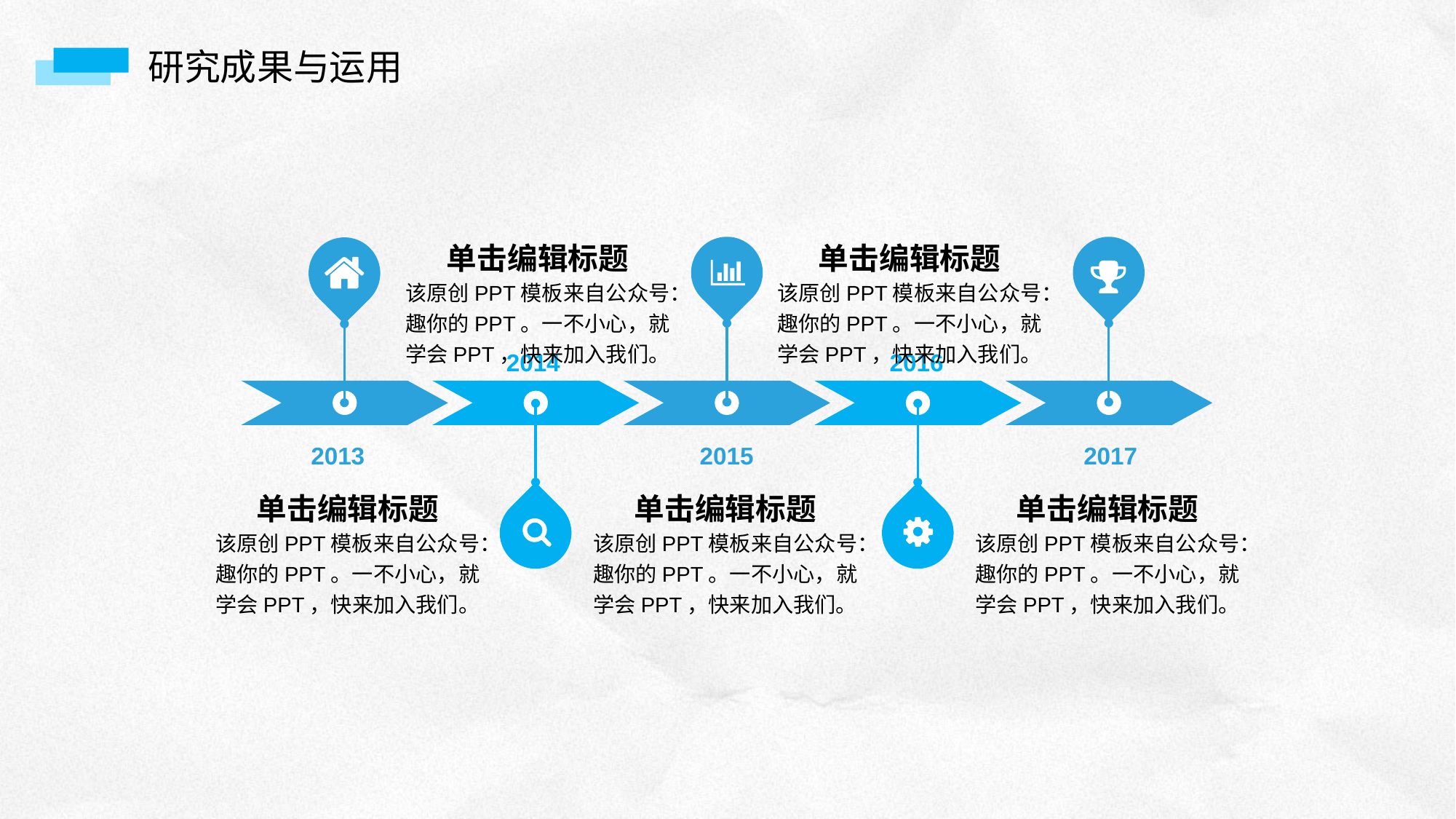

研究成果与运用

单击编辑标题
单击编辑标题

该原创PPT模板来自公众号：趣你的PPT。一不小心，就学会PPT，快来加入我们。
该原创PPT模板来自公众号：趣你的PPT。一不小心，就学会PPT，快来加入我们。
2014
2016

2013
2017
2015
单击编辑标题
单击编辑标题
单击编辑标题

该原创PPT模板来自公众号：趣你的PPT。一不小心，就学会PPT，快来加入我们。
该原创PPT模板来自公众号：趣你的PPT。一不小心，就学会PPT，快来加入我们。
该原创PPT模板来自公众号：趣你的PPT。一不小心，就学会PPT，快来加入我们。